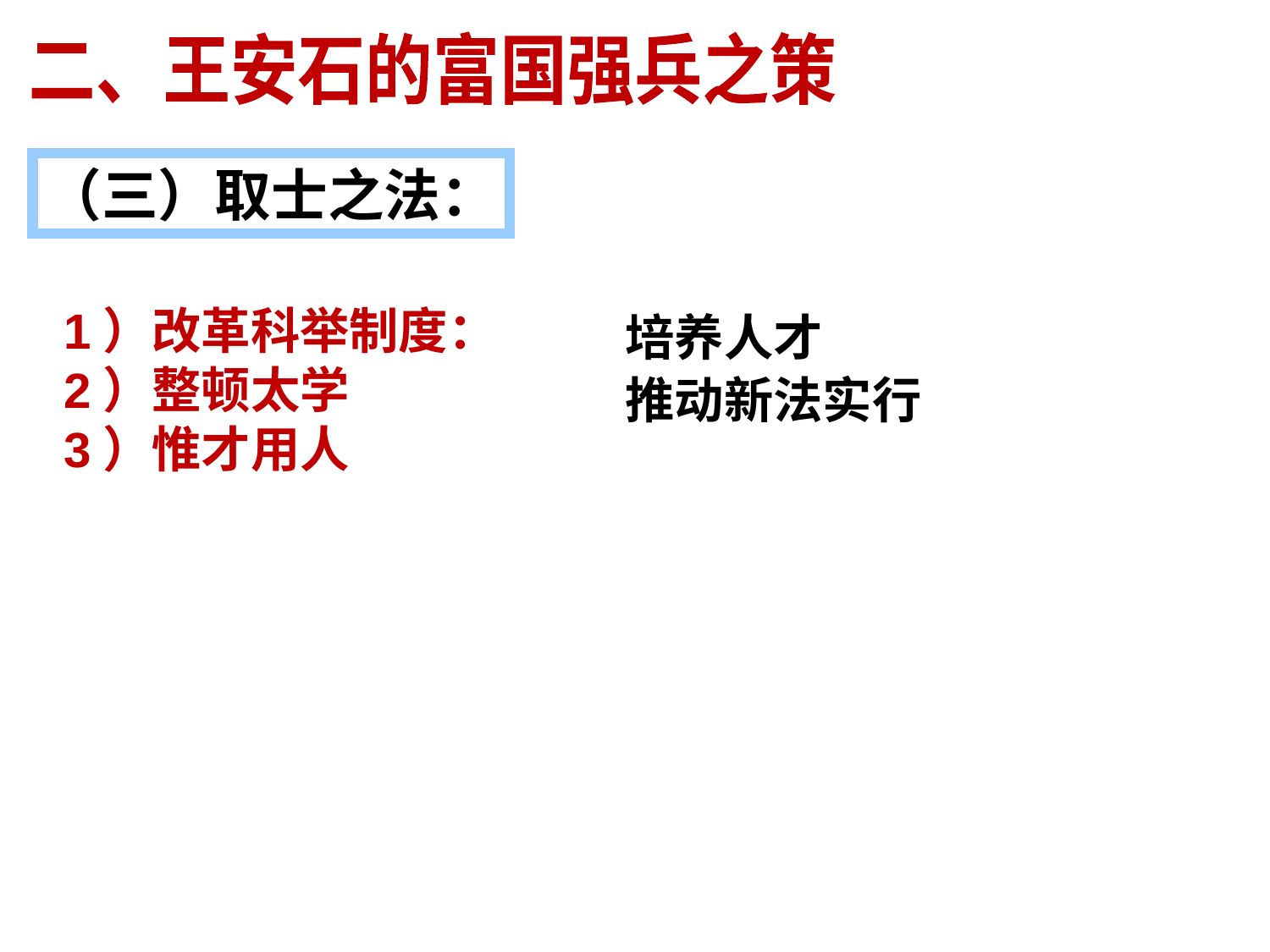

二、王安石的富国强兵之策
（三）取士之法：
1）改革科举制度：
2）整顿太学
3）惟才用人

培养人才
推动新法实行